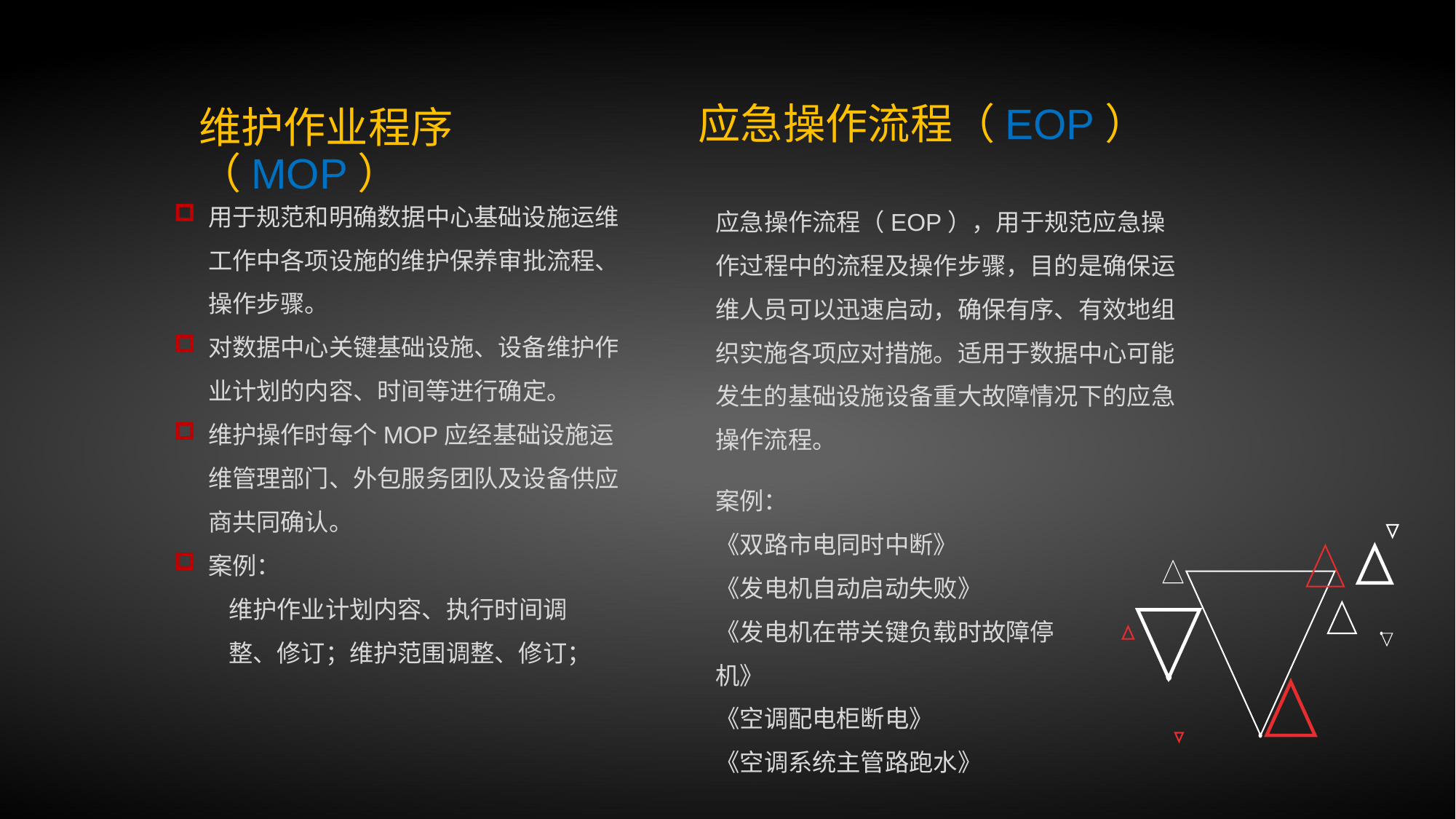

应急操作流程（EOP）
维护作业程序（MOP）
用于规范和明确数据中心基础设施运维工作中各项设施的维护保养审批流程、操作步骤。
对数据中心关键基础设施、设备维护作业计划的内容、时间等进行确定。
维护操作时每个MOP应经基础设施运维管理部门、外包服务团队及设备供应商共同确认。
案例：
维护作业计划内容、执行时间调
整、修订；维护范围调整、修订；
应急操作流程（EOP），用于规范应急操作过程中的流程及操作步骤，目的是确保运维人员可以迅速启动，确保有序、有效地组织实施各项应对措施。适用于数据中心可能发生的基础设施设备重大故障情况下的应急操作流程。
案例：
《双路市电同时中断》
《发电机自动启动失败》
《发电机在带关键负载时故障停机》
《空调配电柜断电》
《空调系统主管路跑水》